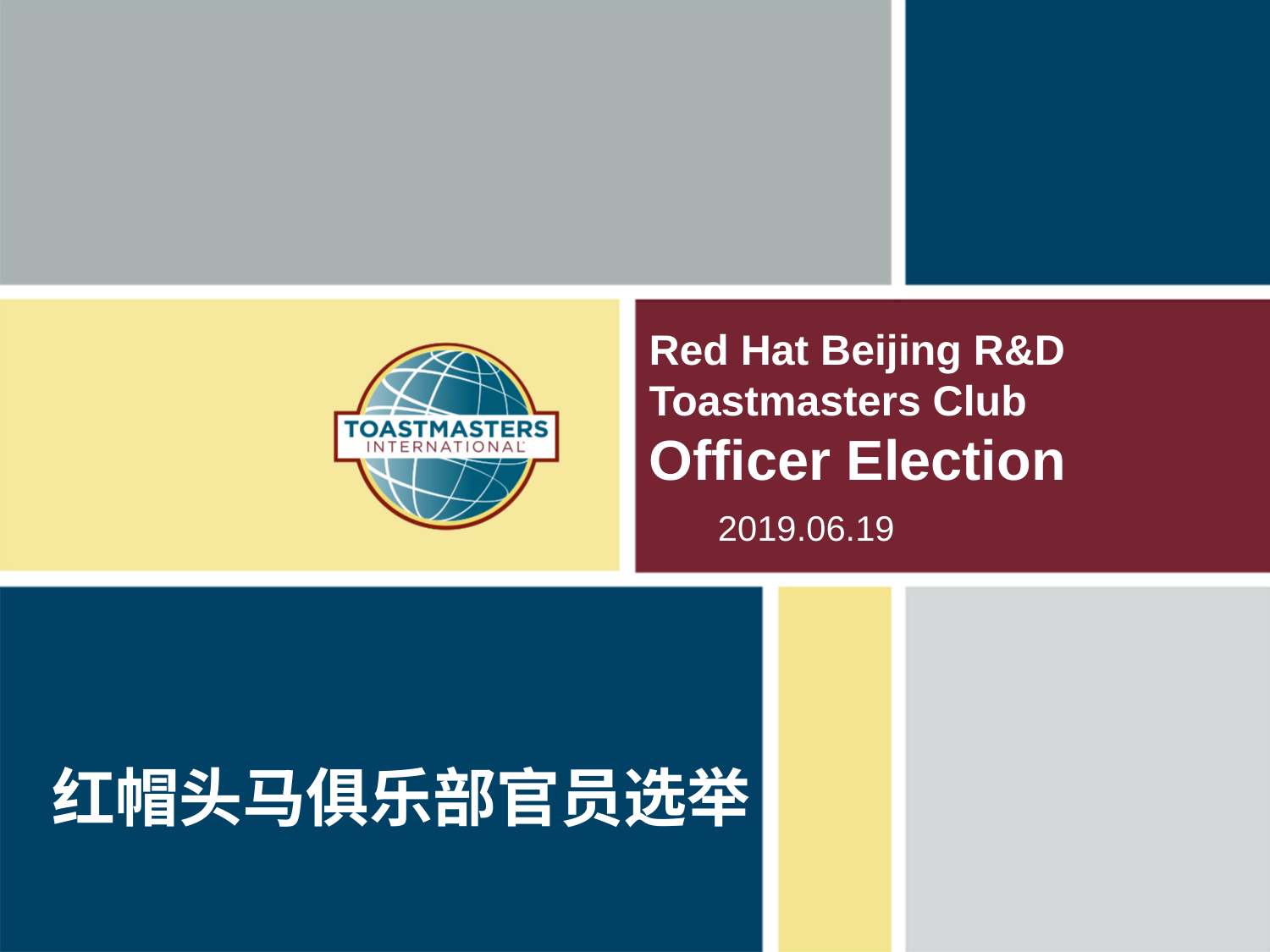

Red Hat Beijing R&D Toastmasters Club
Officer Election
     2019.06.19
红帽头马俱乐部官员选举